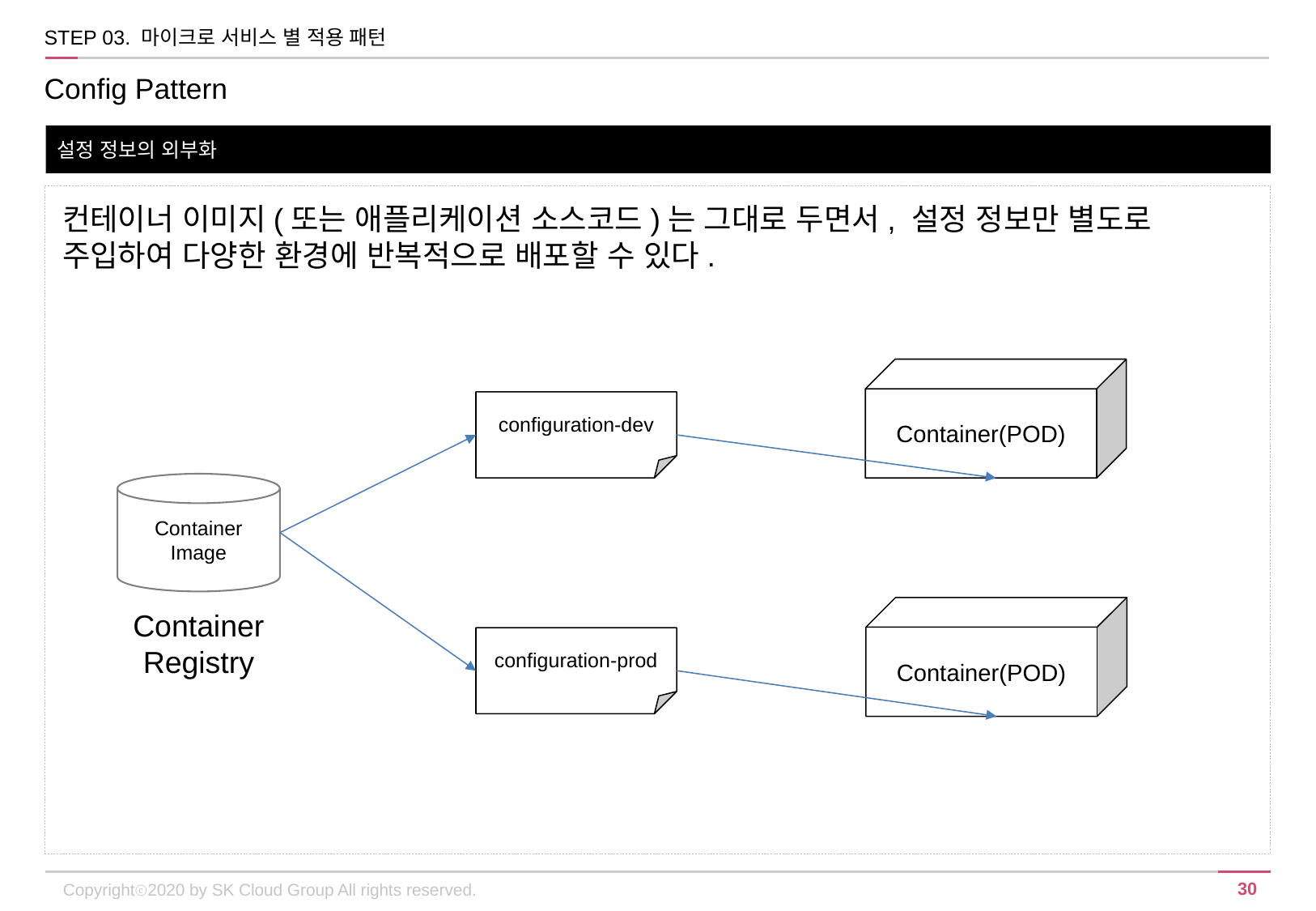

STEP 03. 마이크로 서비스 별 적용 패턴
Config Pattern
설정 정보의 외부화
컨테이너 이미지(또는 애플리케이션 소스코드)는 그대로 두면서, 설정 정보만 별도로 주입하여 다양한 환경에 반복적으로 배포할 수 있다.
Container(POD)
configuration-dev
Container Image
Container(POD)
Container
Registry
configuration-prod
Copyrightⓒ2020 by SK Cloud Group All rights reserved.